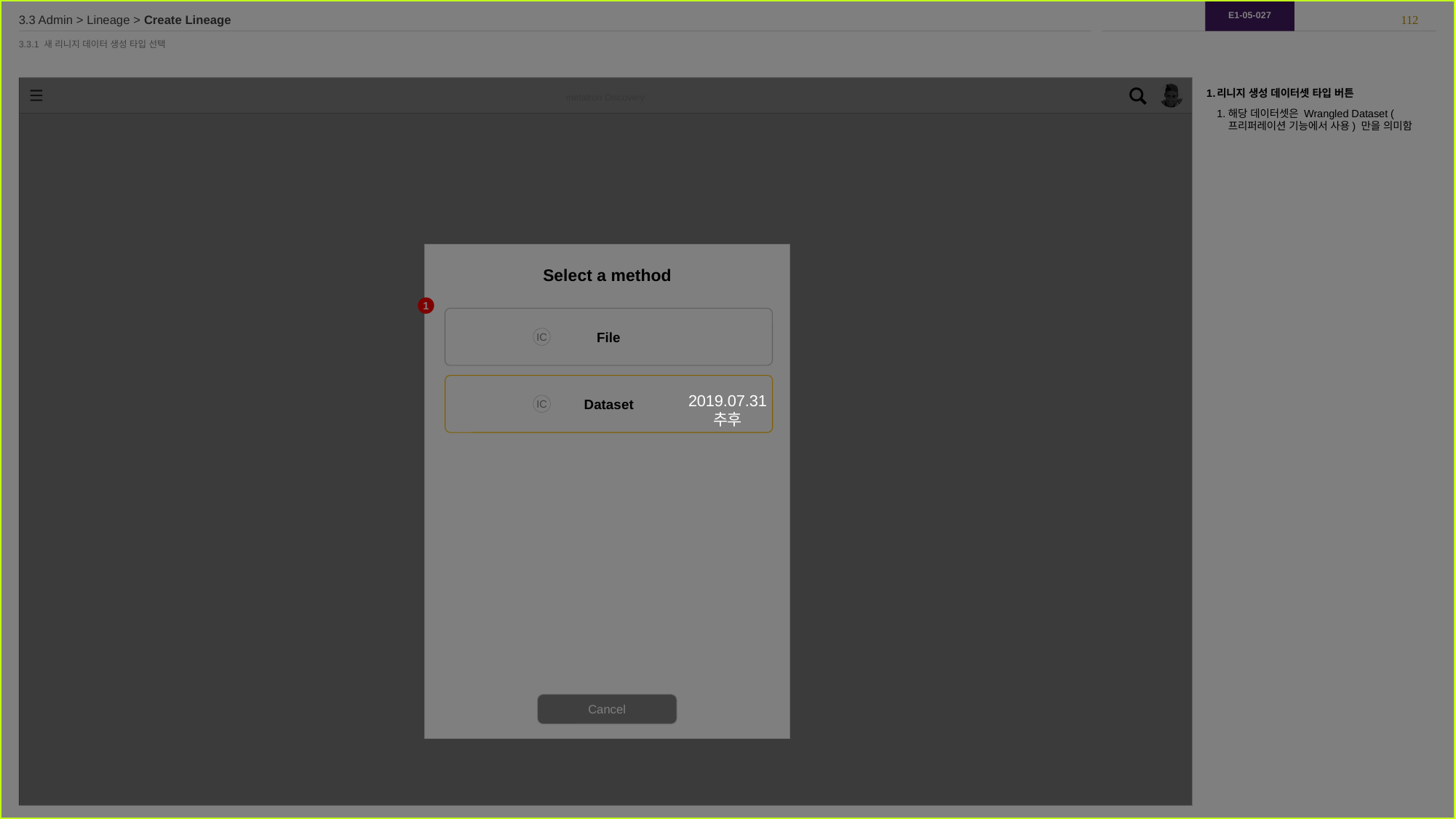

2019.07.31
추후
E1-05-027
112
3.3 Admin > Lineage > Create Lineage
3.3.1 새 리니지 데이터 생성 타입 선택
리니지 생성 데이터셋 타입 버튼
해당 데이터셋은 Wrangled Dataset (프리퍼레이션 기능에서 사용) 만을 의미함
Select a method
1
File
IC
Dataset
IC
Cancel